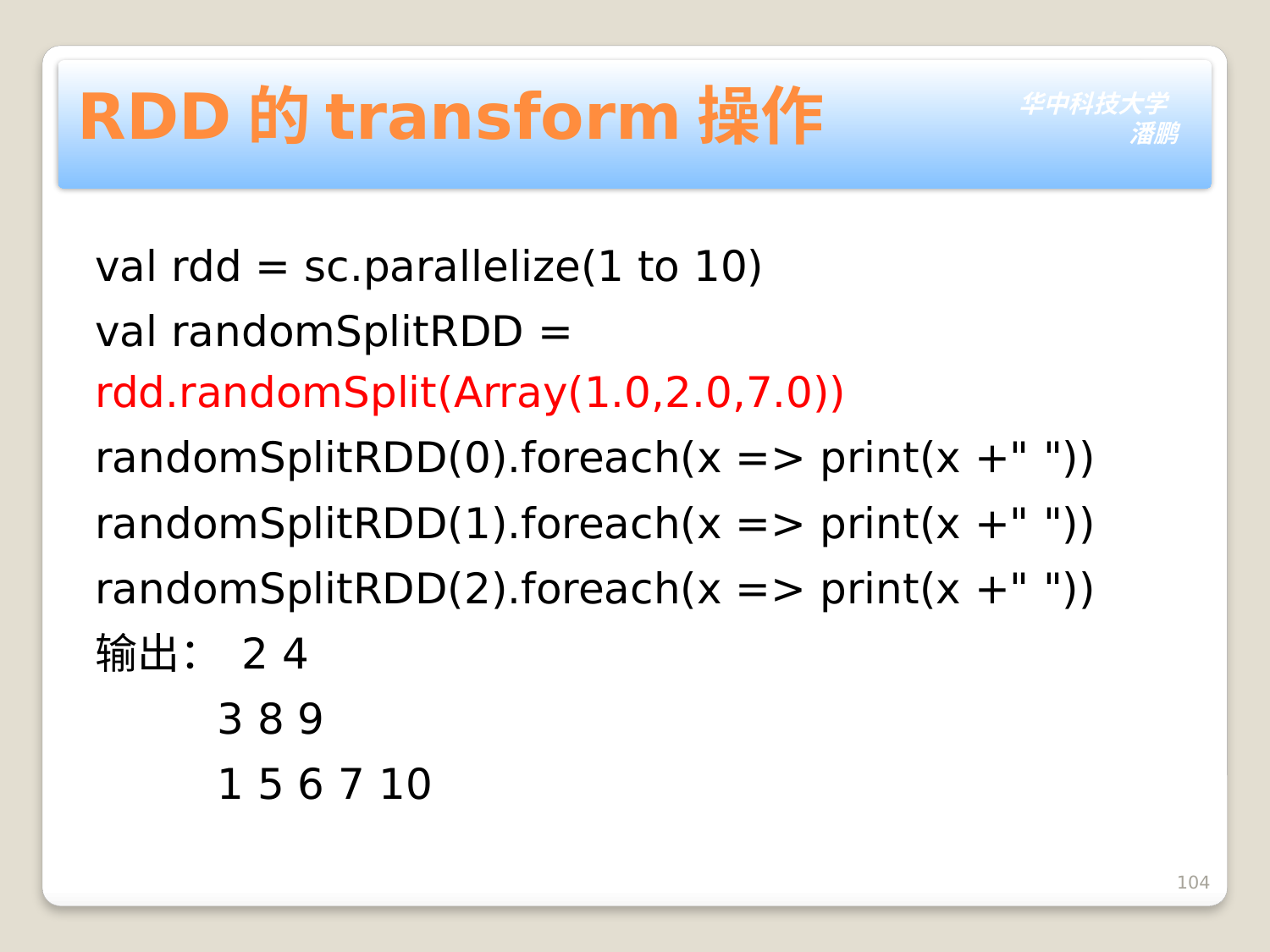

# RDD的transform操作
val rdd = sc.parallelize(1 to 10)
val randomSplitRDD = rdd.randomSplit(Array(1.0,2.0,7.0))
randomSplitRDD(0).foreach(x => print(x +" "))
randomSplitRDD(1).foreach(x => print(x +" "))
randomSplitRDD(2).foreach(x => print(x +" "))
输出： 2 4
         3 8 9
         1 5 6 7 10
104